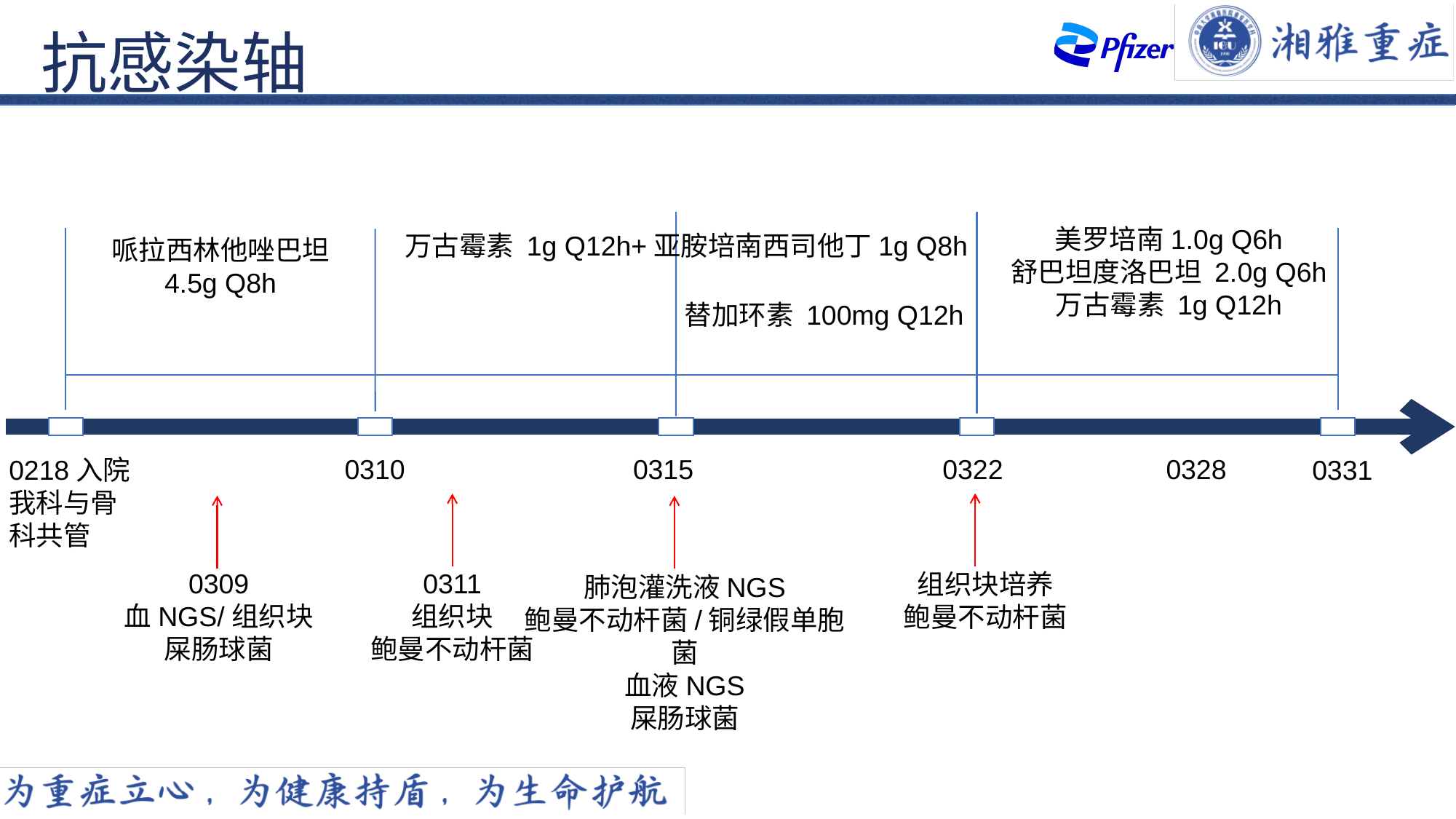

抗感染轴

美罗培南1.0g Q6h
舒巴坦度洛巴坦 2.0g Q6h
万古霉素 1g Q12h
万古霉素 1g Q12h+亚胺培南西司他丁1g Q8h
哌拉西林他唑巴坦
4.5g Q8h
替加环素 100mg Q12h

0310
0315
0322
0328
0218入院
我科与骨科共管
0331
0309
血NGS/组织块
屎肠球菌
0311
组织块
鲍曼不动杆菌
组织块培养
鲍曼不动杆菌
肺泡灌洗液NGS
鲍曼不动杆菌/铜绿假单胞菌
血液NGS
屎肠球菌